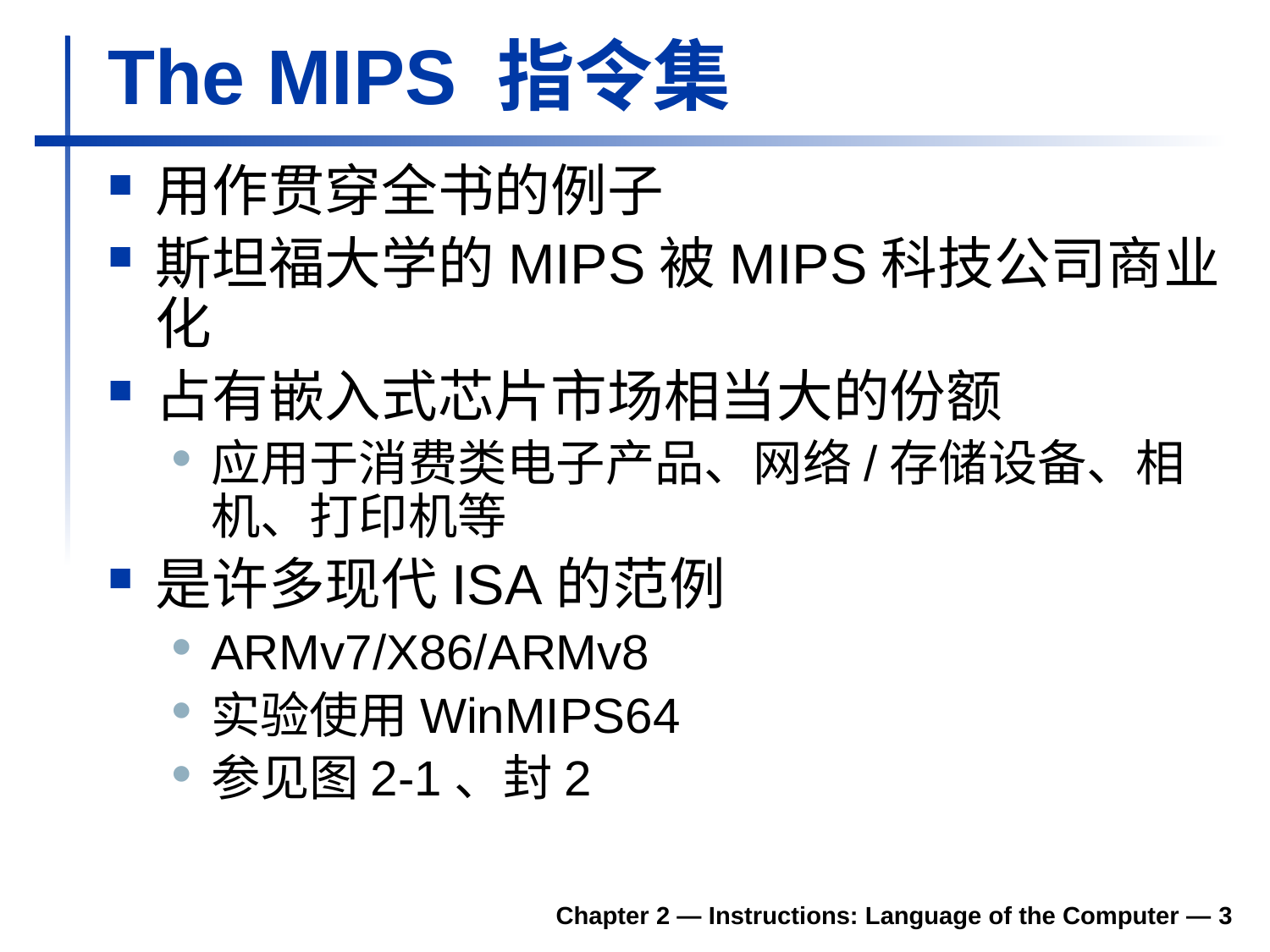

# The MIPS 指令集
用作贯穿全书的例子
斯坦福大学的MIPS被MIPS科技公司商业化
占有嵌入式芯片市场相当大的份额
应用于消费类电子产品、网络/存储设备、相机、打印机等
是许多现代ISA的范例
ARMv7/X86/ARMv8
实验使用WinMIPS64
参见图2-1、封2
Chapter 2 — Instructions: Language of the Computer — 3